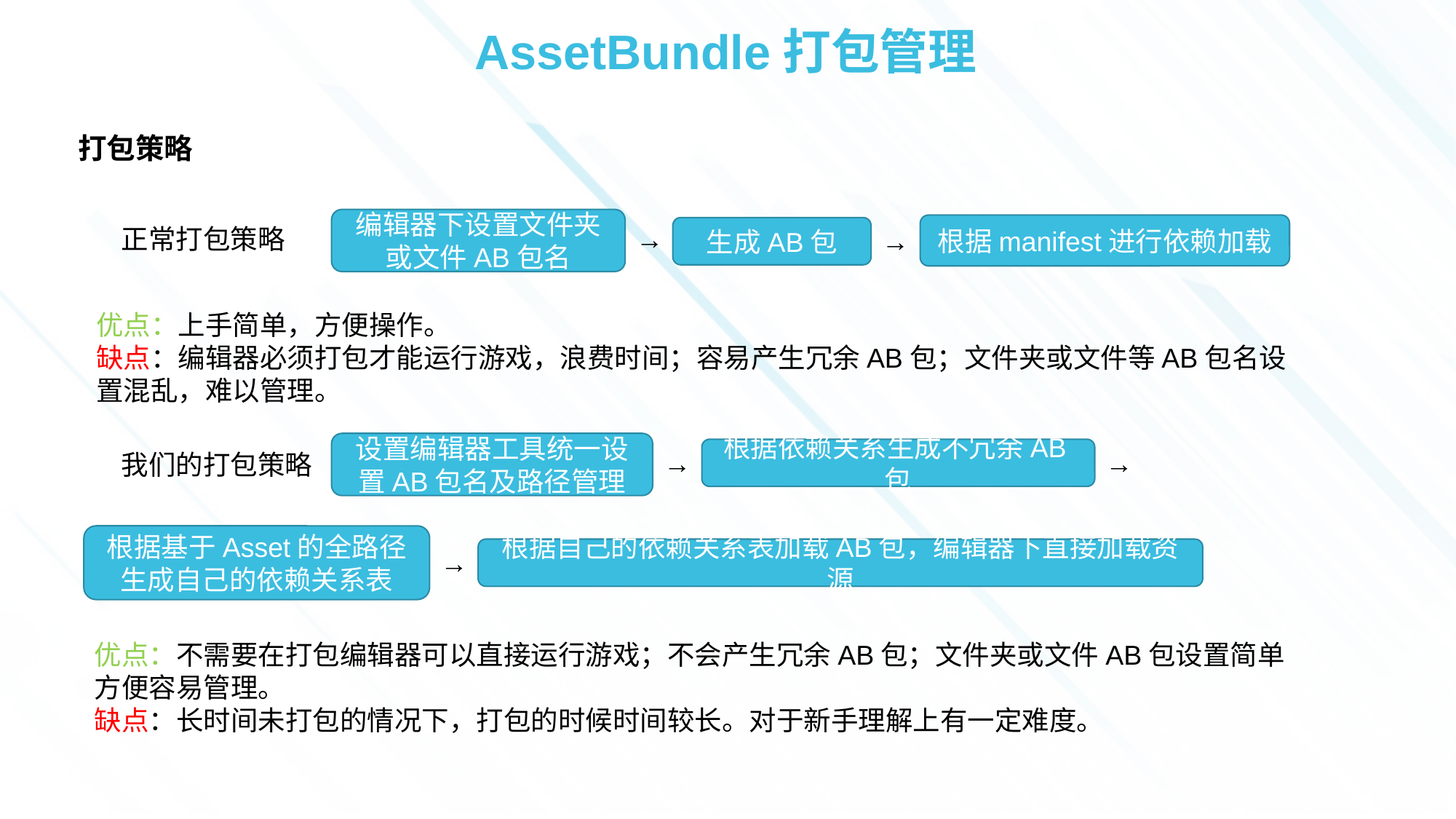

# AssetBundle打包管理
打包策略
编辑器下设置文件夹或文件AB包名
根据manifest进行依赖加载
正常打包策略
→
生成AB包
→
优点：上手简单，方便操作。
缺点：编辑器必须打包才能运行游戏，浪费时间；容易产生冗余AB包；文件夹或文件等AB包名设置混乱，难以管理。
设置编辑器工具统一设置AB包名及路径管理
根据依赖关系生成不冗余AB包
→
→
我们的打包策略
根据基于Asset的全路径生成自己的依赖关系表
根据自己的依赖关系表加载AB包，编辑器下直接加载资源
→
优点：不需要在打包编辑器可以直接运行游戏；不会产生冗余AB包；文件夹或文件AB包设置简单方便容易管理。
缺点：长时间未打包的情况下，打包的时候时间较长。对于新手理解上有一定难度。